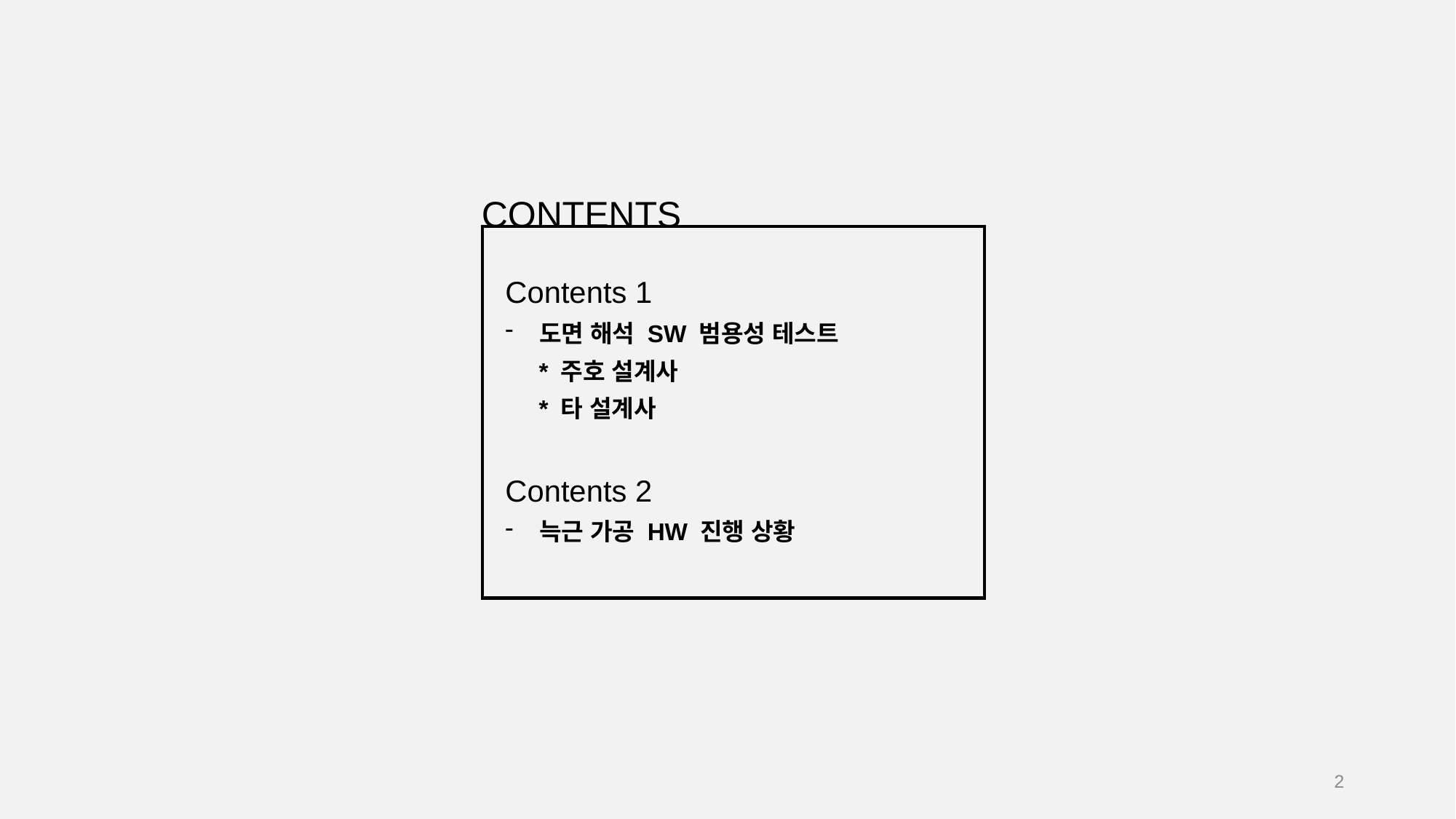

CONTENTS

Contents 1
도면 해석 SW 범용성 테스트
     * 주호 설계사
     * 타 설계사

Contents 2
늑근 가공 HW 진행 상황
2